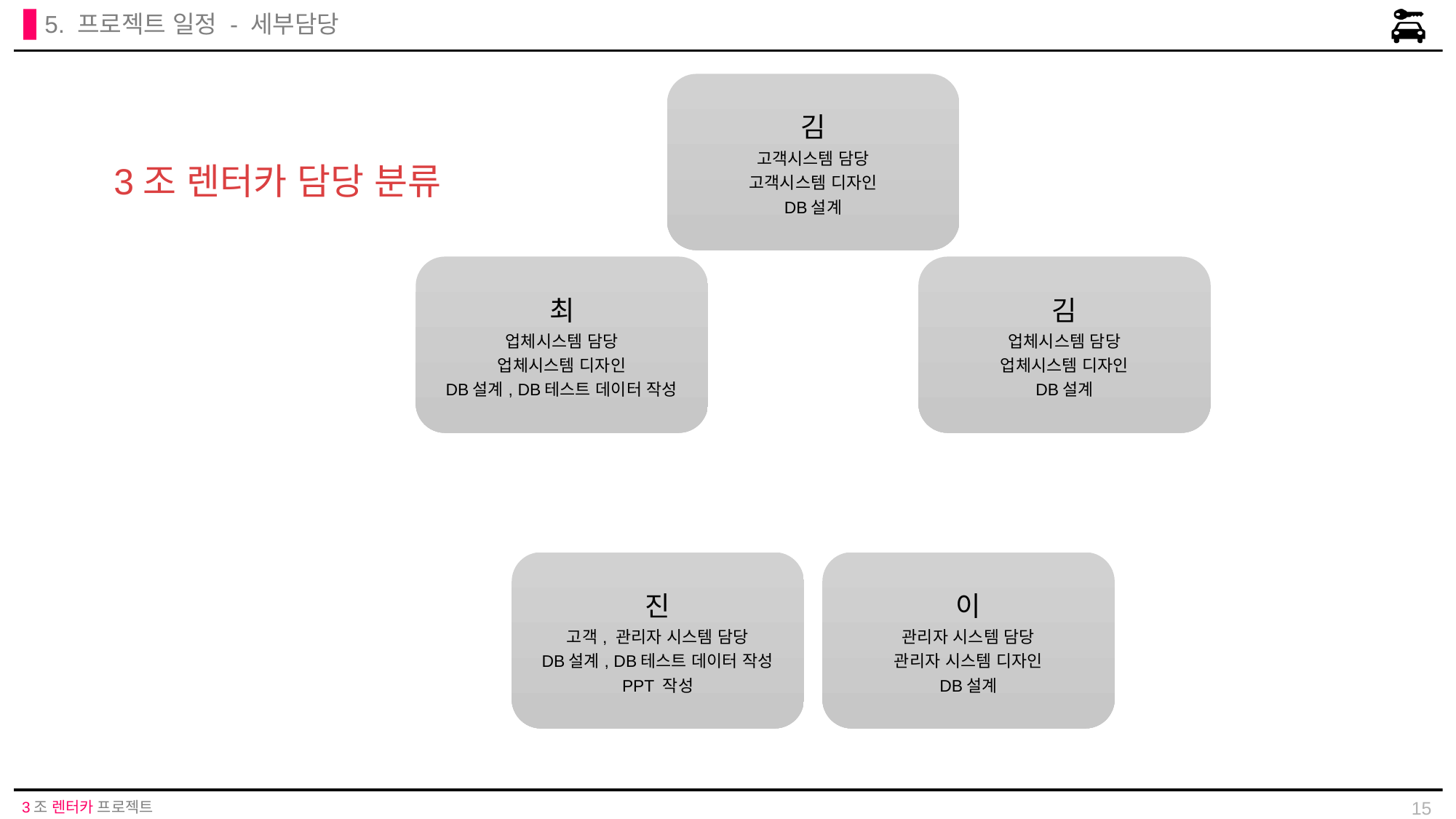

5. 프로젝트 일정 - 세부담당
김
고객시스템 담당
고객시스템 디자인
DB설계
김
업체시스템 담당
업체시스템 디자인
DB설계
진
고객, 관리자 시스템 담당
DB설계, DB테스트 데이터 작성
PPT 작성
최
업체시스템 담당
업체시스템 디자인
DB설계, DB테스트 데이터 작성
이
관리자 시스템 담당
관리자 시스템 디자인
DB설계
3조 렌터카 담당 분류
15